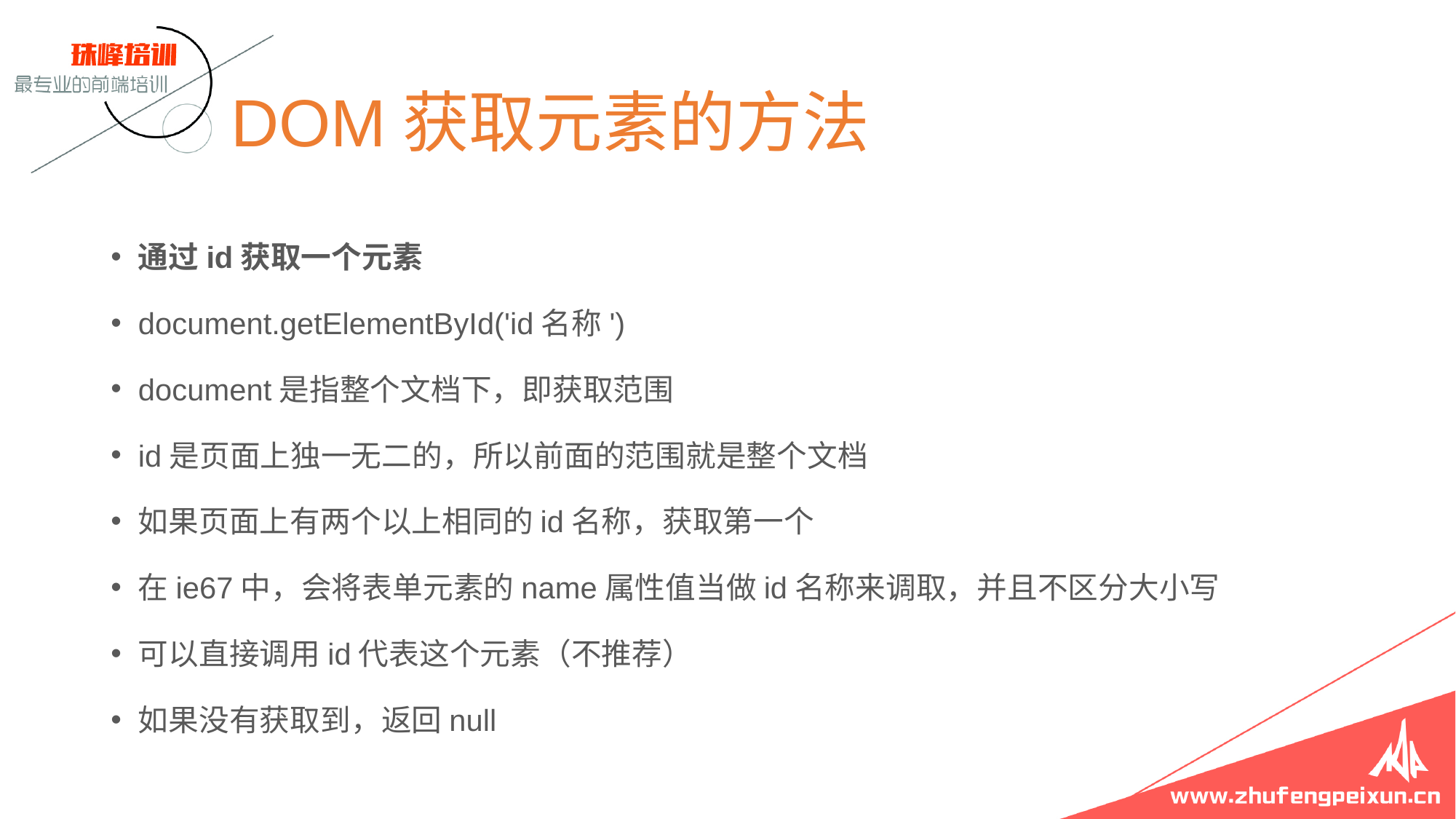

# DOM获取元素的方法
通过id获取一个元素
document.getElementById('id名称')
document是指整个文档下，即获取范围
id是页面上独一无二的，所以前面的范围就是整个文档
如果页面上有两个以上相同的id名称，获取第一个
在ie67中，会将表单元素的name属性值当做id名称来调取，并且不区分大小写
可以直接调用id代表这个元素（不推荐）
如果没有获取到，返回null